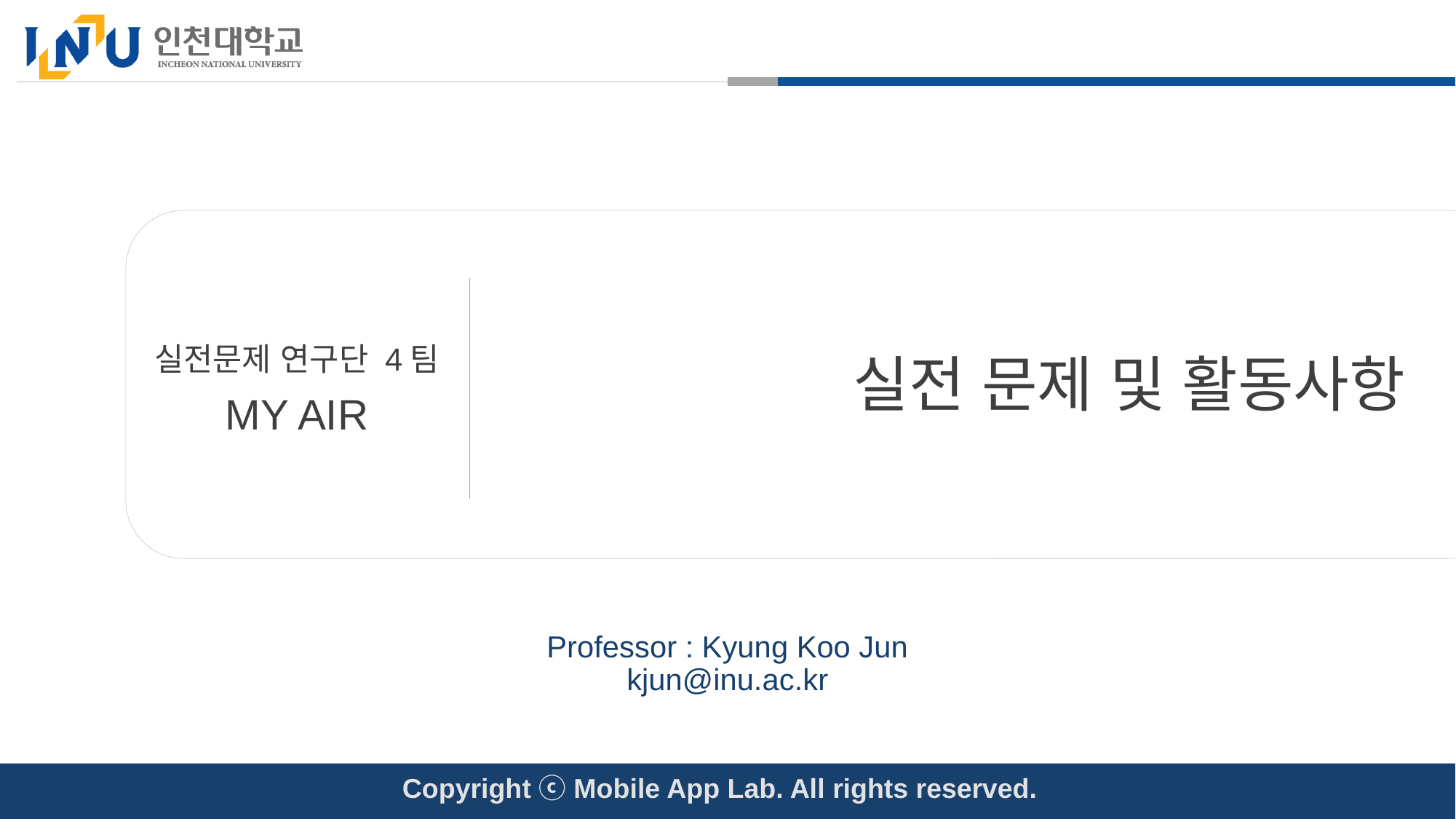

실전문제 연구단 4팀
MY AIR

# 실전 문제 및 활동사항